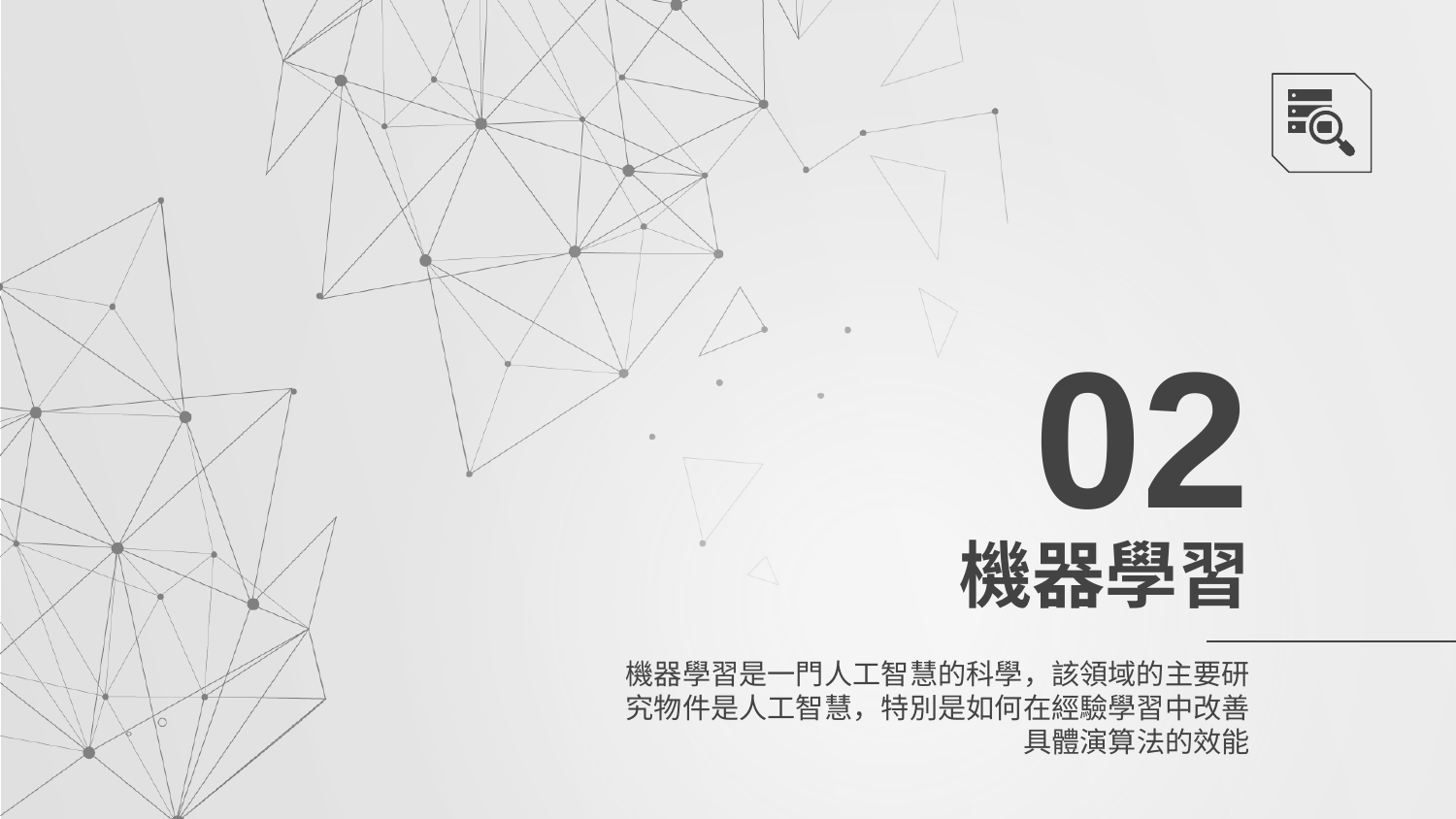

02
# 機器學習
機器學習是一門人工智慧的科學，該領域的主要研究物件是人工智慧，特別是如何在經驗學習中改善具體演算法的效能